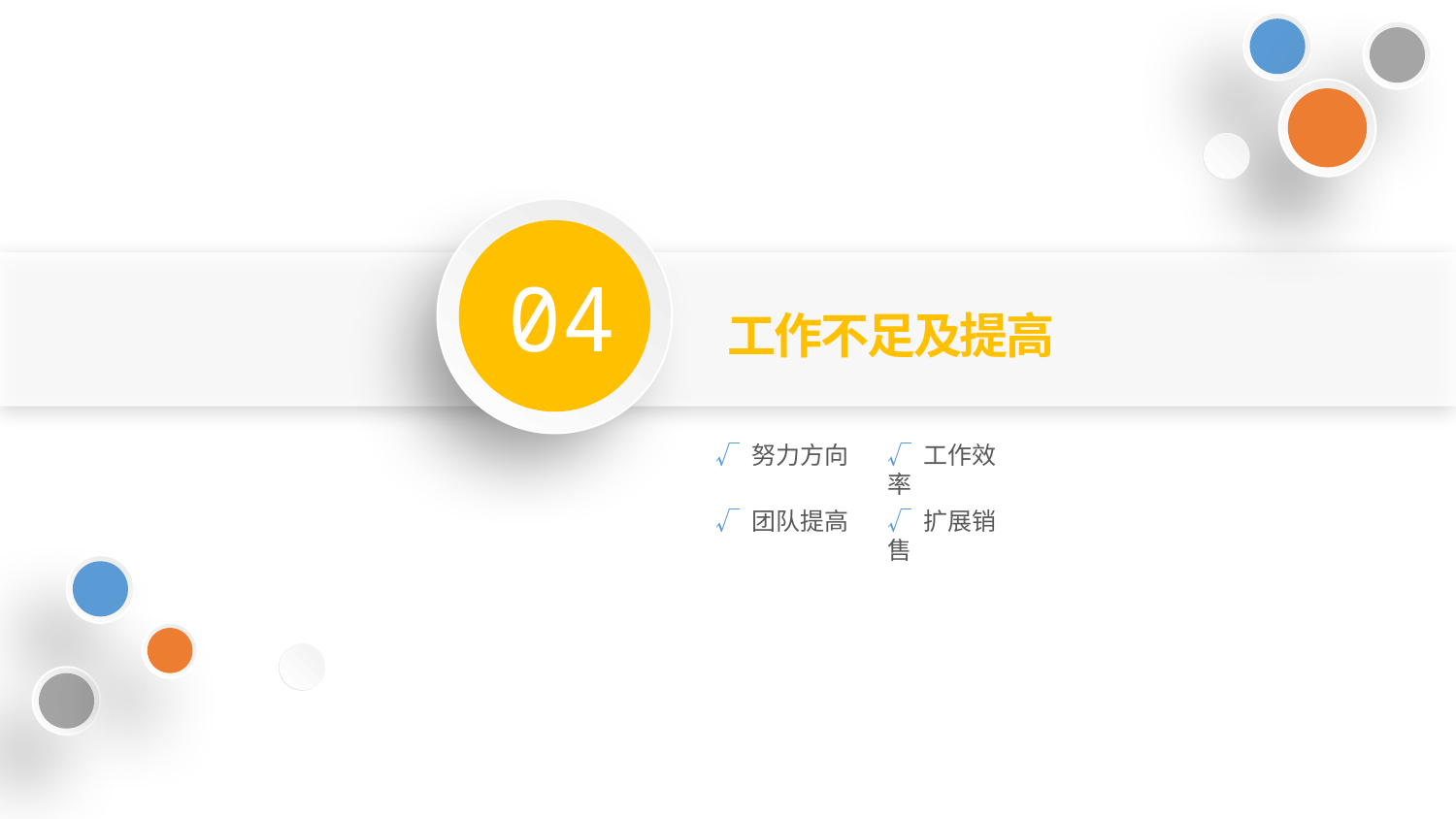

04

工作不足及提高
√ 努力方向
√ 工作效率
√ 团队提高
√ 扩展销售